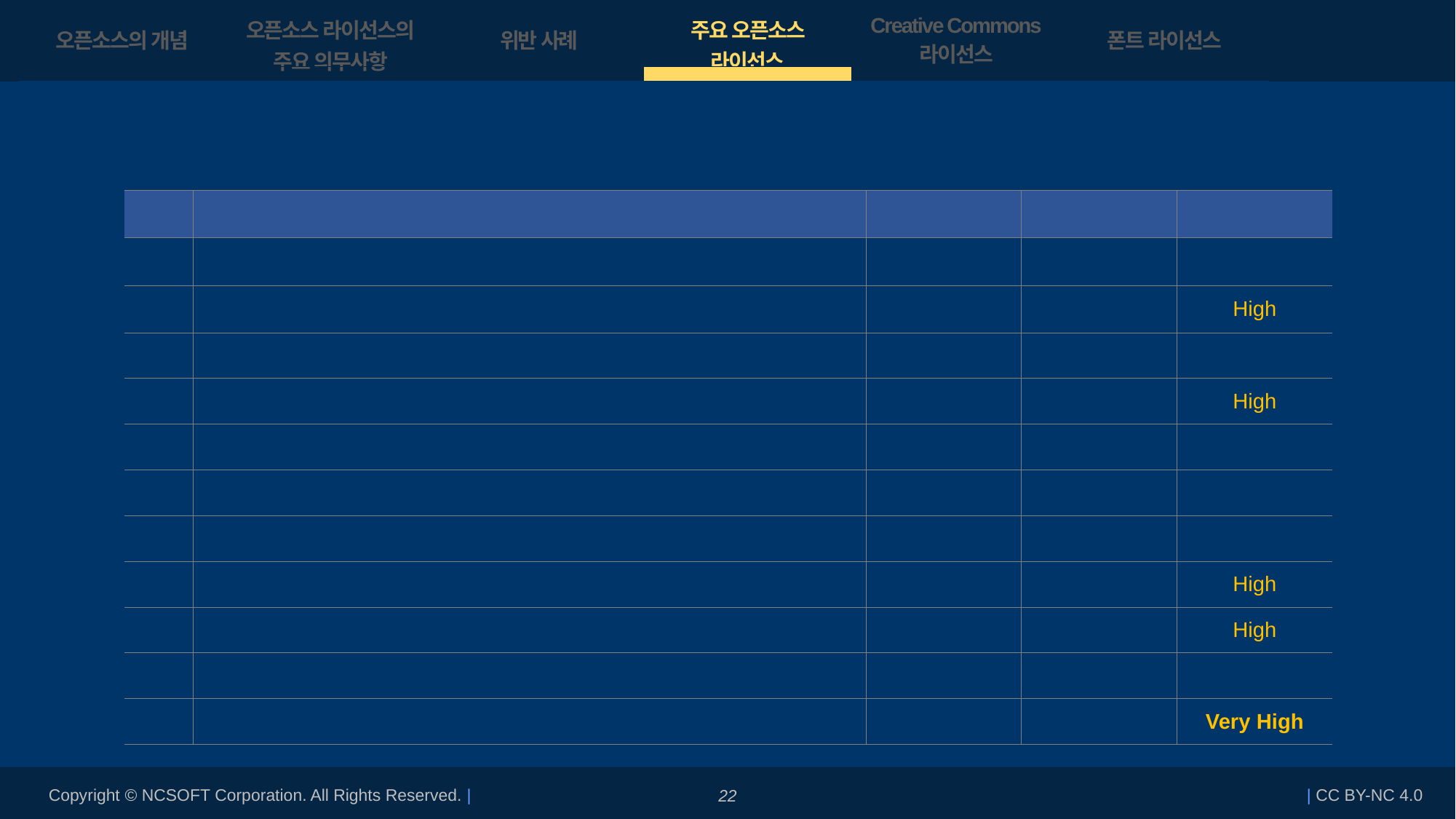

| 오픈소스의 개념 | 오픈소스 라이선스의 주요 의무사항 | 위반 사례 | 주요 오픈소스 라이선스 | Creative Commons 라이선스 | 폰트 라이선스 |
| --- | --- | --- | --- | --- | --- |
|  |  |  |  |  |  |
그 중에서 상위 10개의 라이선스가 전체의 93%를 차지하고 있습니다.
| 순위 | 라이선스 명 | 2018년 | 2019년 | 리스크 |
| --- | --- | --- | --- | --- |
| 1 | MIT License | 38% | 32% | Low |
| 2 | GNU General Public License v2.0 (GPL 2.0) | 14% | 18% | High |
| 3 | Apache License 2.0 | 13% | 14% | Low |
| 4 | GNU General Public License v3.0 (GPL 3.0) | 6% | 7& | High |
| 5 | BSD 3-Clause License (BSD 3-clause “New” or ”Revised” License) | 5% | 6% | Low |
| 6 | Internet Systems Consortium License (ISC License) | 6% | 5% | Low |
| 7 | Artistic License | 3% | 4% | Medium |
| 8 | GNU Library or Lesser General Public License v2.1 (LGPL 2.1) | 3% | 4% | High |
| 9 | GNU Library or Lesser General Public License v3.0 (LGPL 3.0) | 1% | 2% | High |
| 10 | Eclipse Public License (EPL) | 1% | 1% | Medium |
| 기타 | GNU Affero General Public License (AGPL) | 1% 미만 | 1% 미만 | Very High |
(소스: BlackDuck Knowledge Base, 2019)